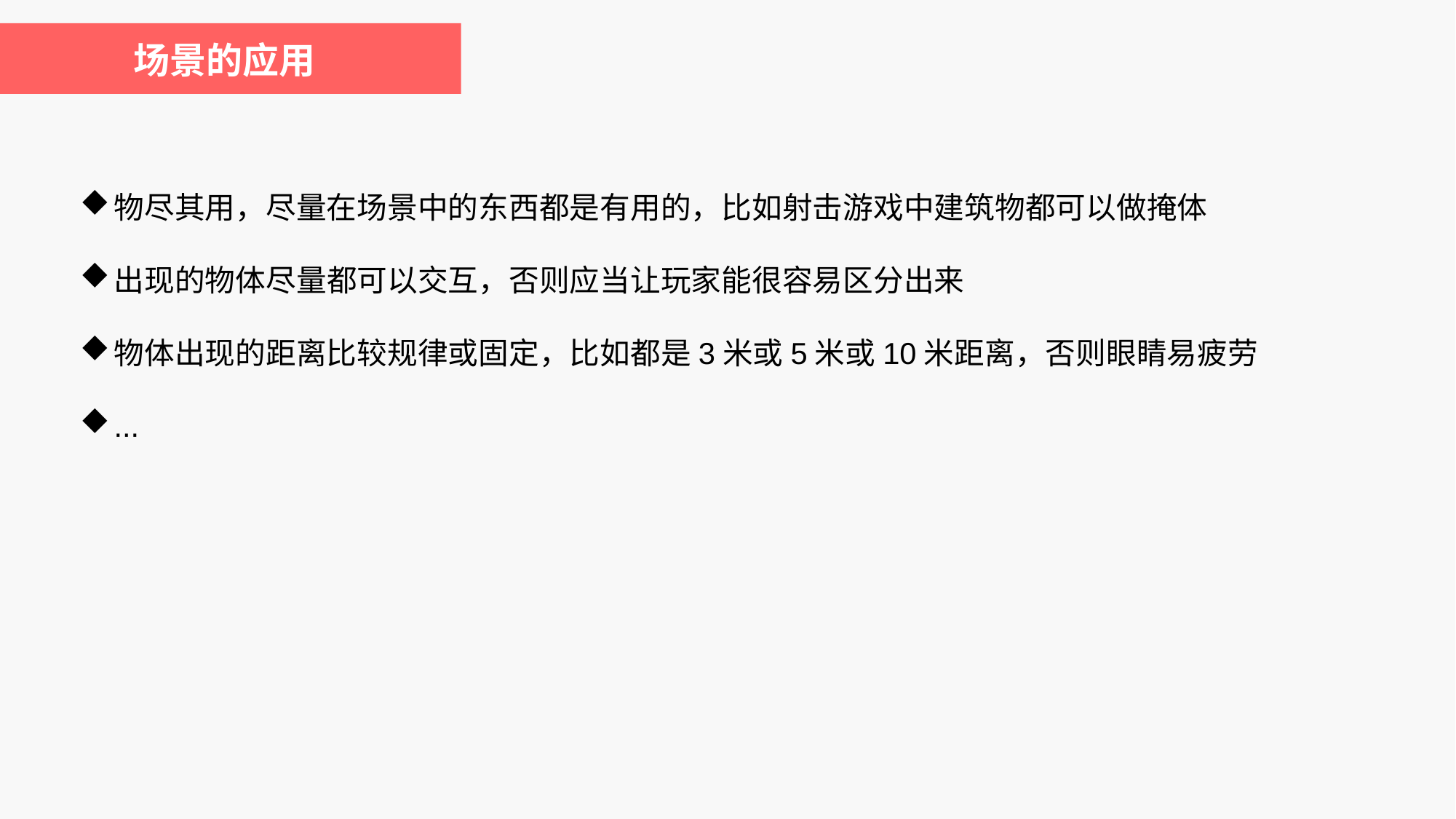

场景的应用
物尽其用，尽量在场景中的东西都是有用的，比如射击游戏中建筑物都可以做掩体

出现的物体尽量都可以交互，否则应当让玩家能很容易区分出来

物体出现的距离比较规律或固定，比如都是3米或5米或10米距离，否则眼睛易疲劳

...